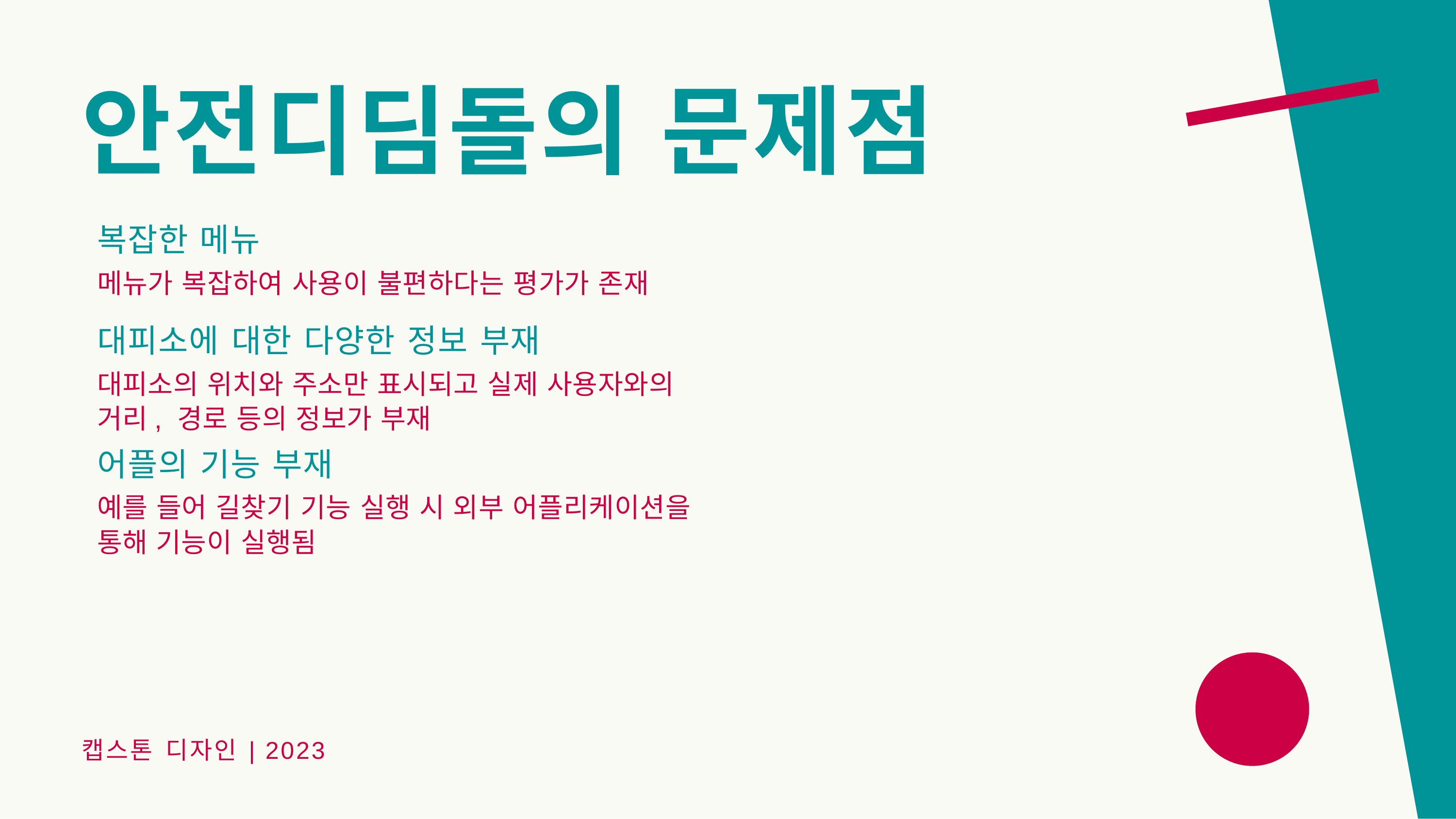

# 안전디딤돌의 문제점
복잡한 메뉴
메뉴가 복잡하여 사용이 불편하다는 평가가 존재
대피소에 대한 다양한 정보 부재
대피소의 위치와 주소만 표시되고 실제 사용자와의
거리, 경로 등의 정보가 부재
어플의 기능 부재
예를 들어 길찾기 기능 실행 시 외부 어플리케이션을
통해 기능이 실행됨
캡스톤	디자인	|	2023